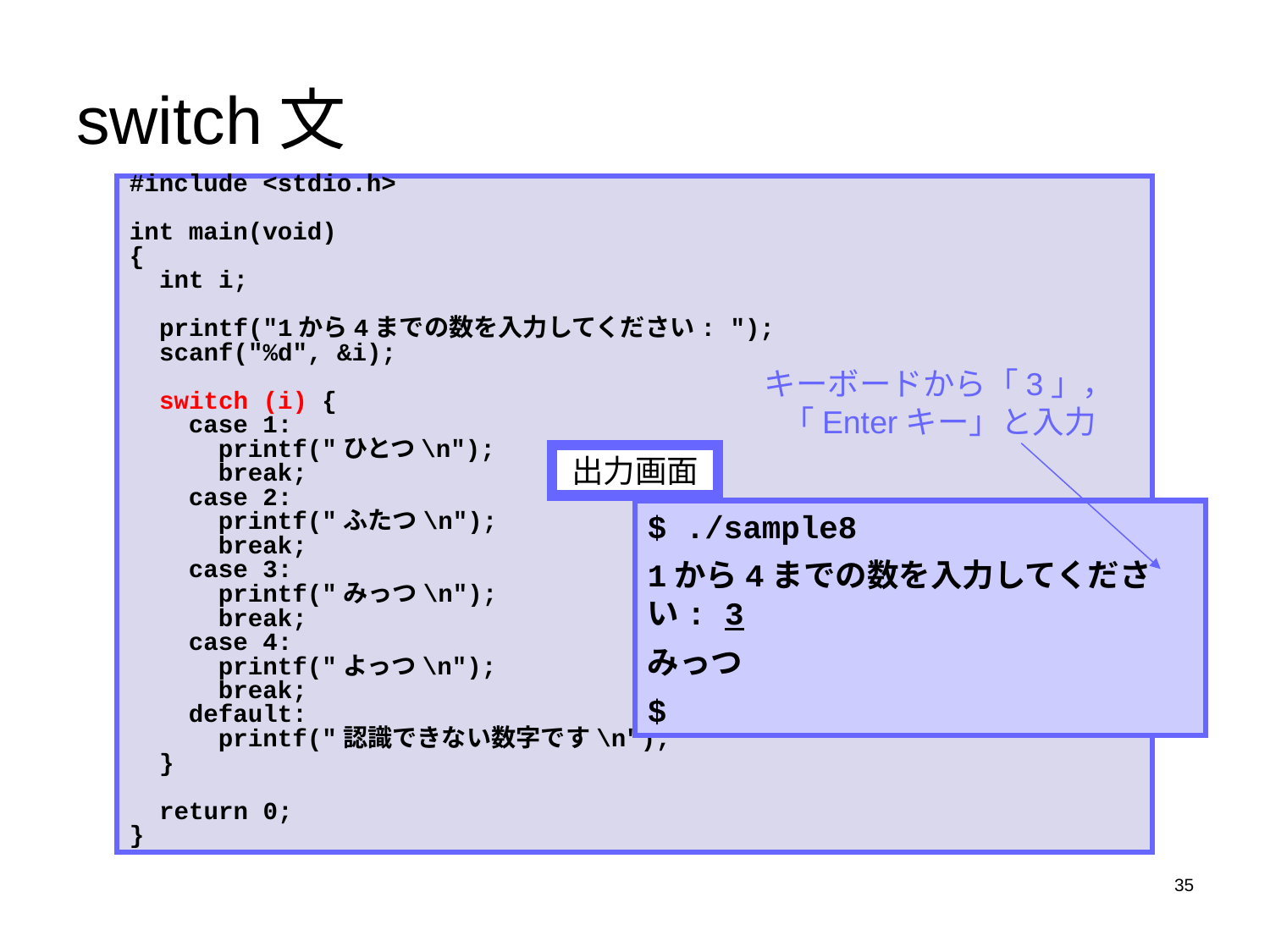

# switch文
#include <stdio.h>

int main(void)
{
  int i;

  printf("1から4までの数を入力してください: ");
  scanf("%d", &i);

  switch (i) {
    case 1:
      printf("ひとつ\n");
      break;
    case 2:
      printf("ふたつ\n");
      break;
    case 3:
      printf("みっつ\n");
      break;
    case 4:
      printf("よっつ\n");
      break;
    default:
      printf("認識できない数字です\n");
  }

  return 0;
}
キーボードから「3」，「Enterキー」と入力

出力画面
$ ./sample8
1から4までの数を入力してください: 3
みっつ
$
35